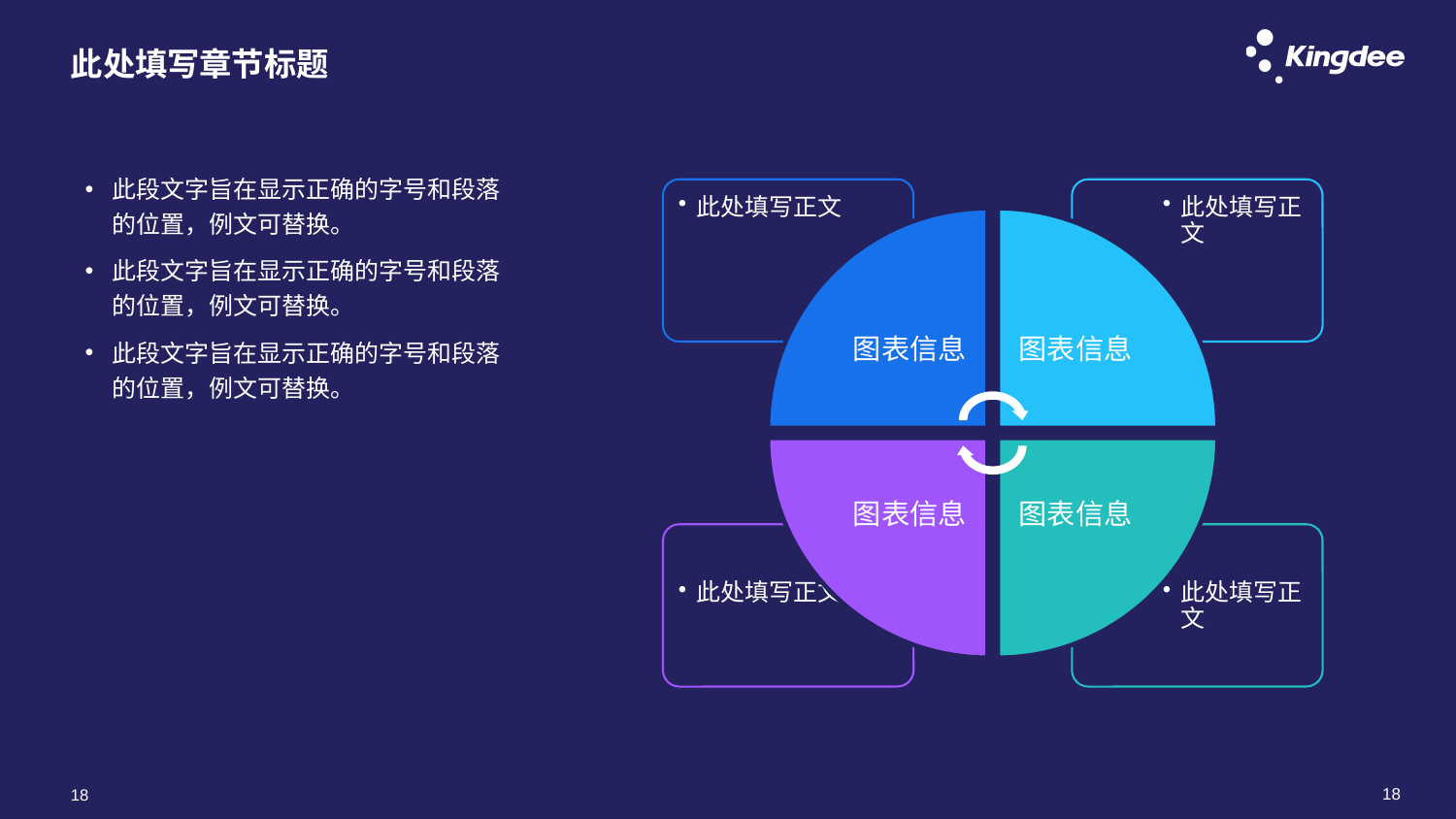

此处填写章节标题
此段文字旨在显示正确的字号和段落的位置，例文可替换。
此段文字旨在显示正确的字号和段落的位置，例文可替换。
此段文字旨在显示正确的字号和段落的位置，例文可替换。
此处填写正文
此处填写正文
此处填写正文
此处填写正文
图表信息
图表信息
图表信息
图表信息